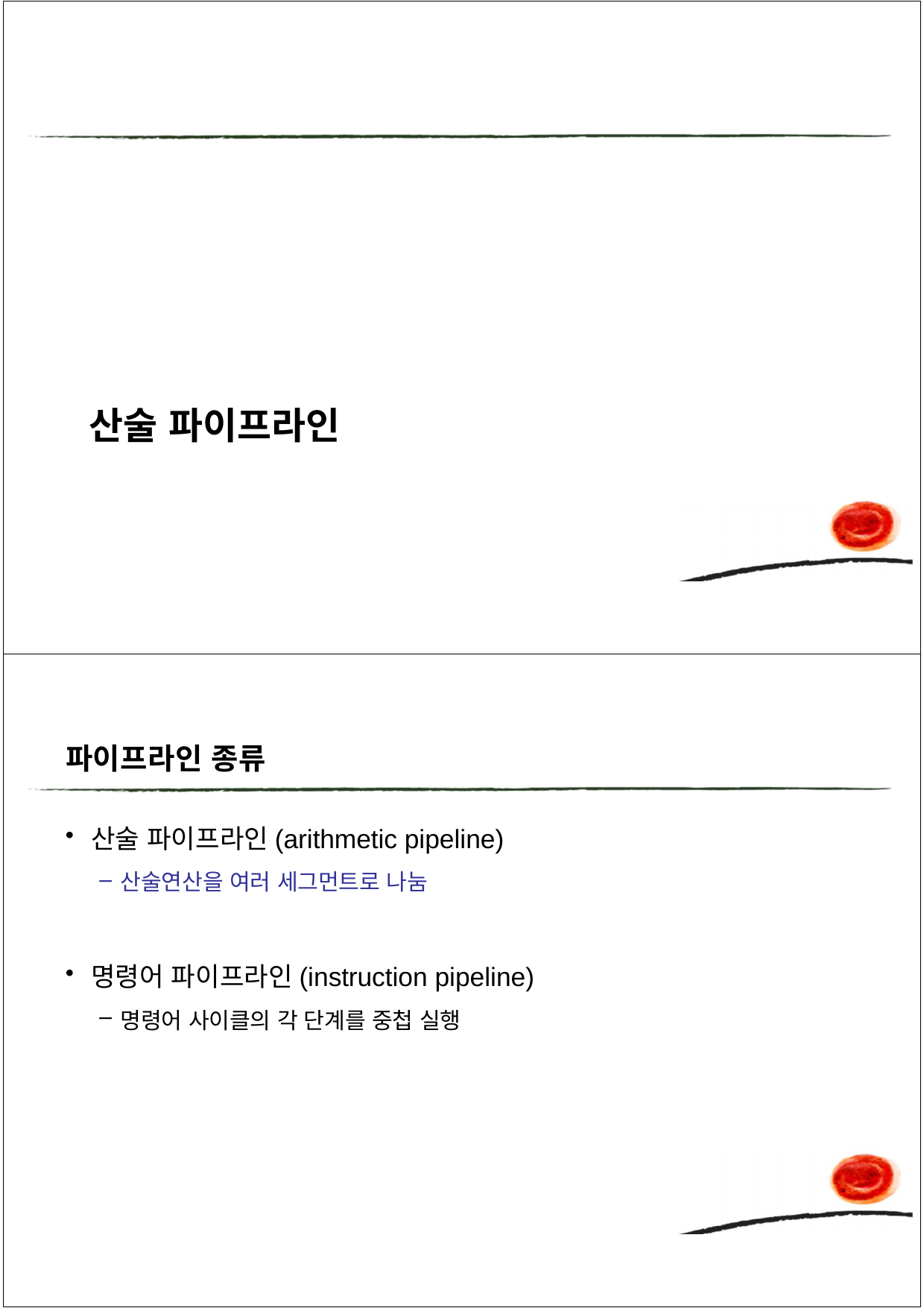

# 산술 파이프라인

파이프라인 종류

산술 파이프라인(arithmetic pipeline)
산술연산을 여러 세그먼트로 나눔

명령어 파이프라인(instruction pipeline)
명령어 사이클의 각 단계를 중첩 실행